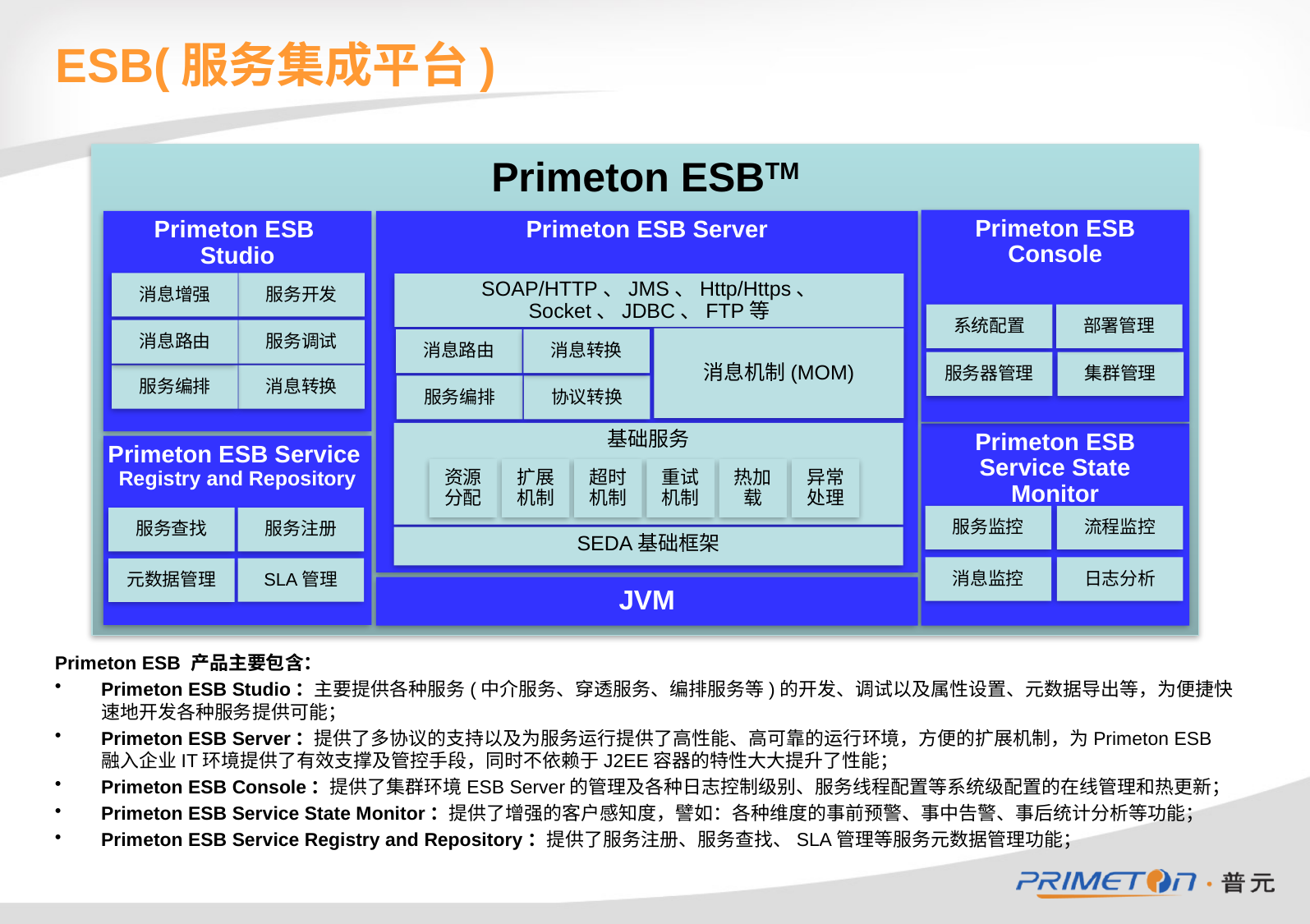

# ESB(服务集成平台)
Primeton ESBTM
Primeton ESB Console
Primeton ESB Server
Primeton ESB
Studio
消息增强
服务开发
SOAP/HTTP、JMS、Http/Https、
Socket、JDBC、FTP等
系统配置
部署管理
消息路由
服务调试
消息机制(MOM)
消息路由
消息转换
服务器管理
集群管理
服务编排
消息转换
服务编排
协议转换
基础服务
Primeton ESB Service State Monitor
Primeton ESB Service
Registry and Repository
资源分配
扩展机制
超时机制
重试机制
热加载
异常处理
服务监控
流程监控
服务查找
服务注册
SEDA基础框架
消息监控
日志分析
SLA管理
元数据管理
JVM
Primeton ESB 产品主要包含：
Primeton ESB Studio：主要提供各种服务(中介服务、穿透服务、编排服务等)的开发、调试以及属性设置、元数据导出等，为便捷快速地开发各种服务提供可能；
Primeton ESB Server：提供了多协议的支持以及为服务运行提供了高性能、高可靠的运行环境，方便的扩展机制，为Primeton ESB 融入企业IT环境提供了有效支撑及管控手段，同时不依赖于J2EE容器的特性大大提升了性能；
Primeton ESB Console：提供了集群环境ESB Server的管理及各种日志控制级别、服务线程配置等系统级配置的在线管理和热更新；
Primeton ESB Service State Monitor：提供了增强的客户感知度，譬如：各种维度的事前预警、事中告警、事后统计分析等功能；
Primeton ESB Service Registry and Repository：提供了服务注册、服务查找、SLA管理等服务元数据管理功能；